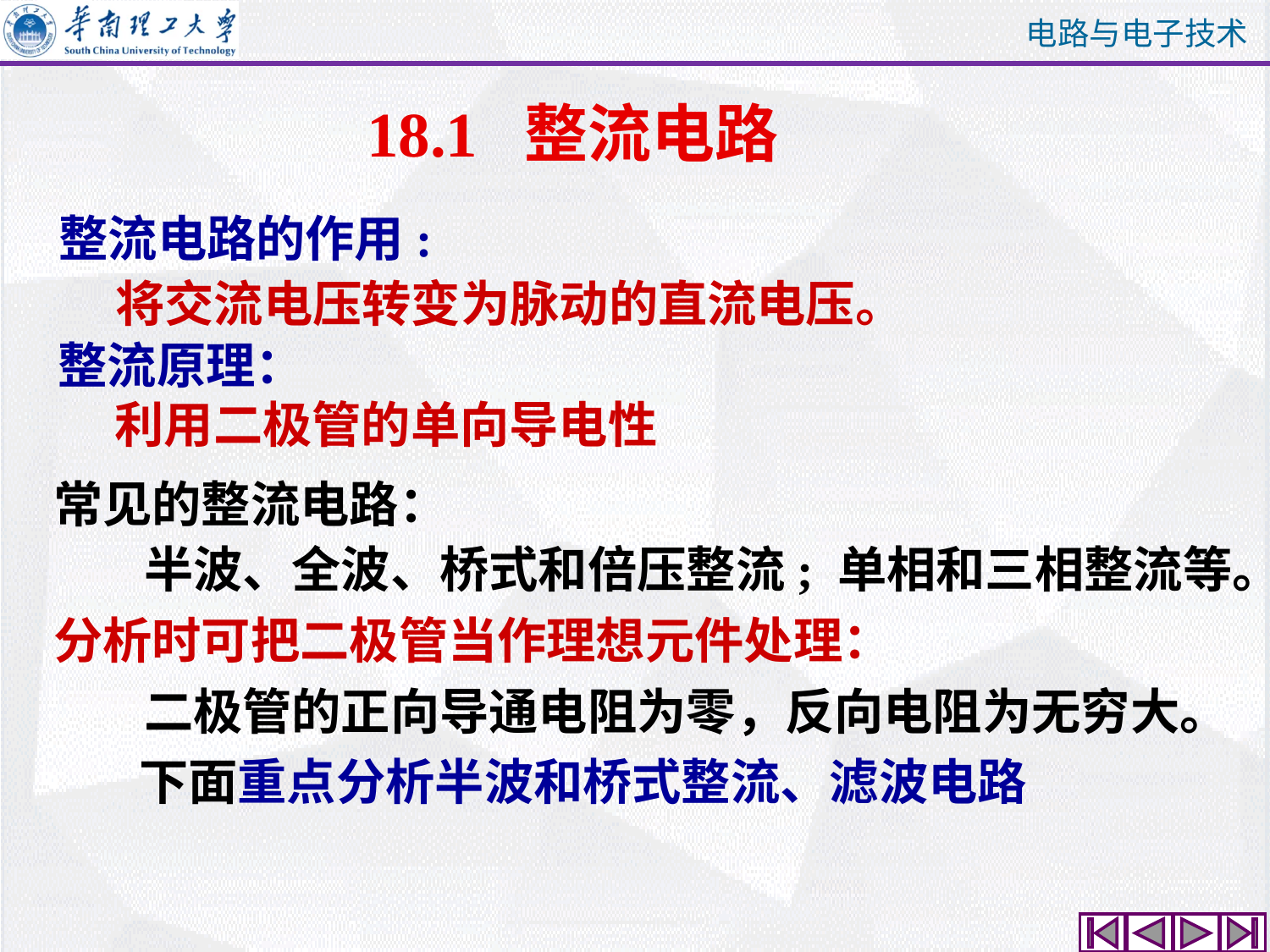

# 18.1  整流电路
整流电路的作用:
    将交流电压转变为脉动的直流电压。
整流原理：
    利用二极管的单向导电性
常见的整流电路：
       半波、全波、桥式和倍压整流; 单相和三相整流等。
分析时可把二极管当作理想元件处理：
       二极管的正向导通电阻为零，反向电阻为无穷大。
   下面重点分析半波和桥式整流、滤波电路